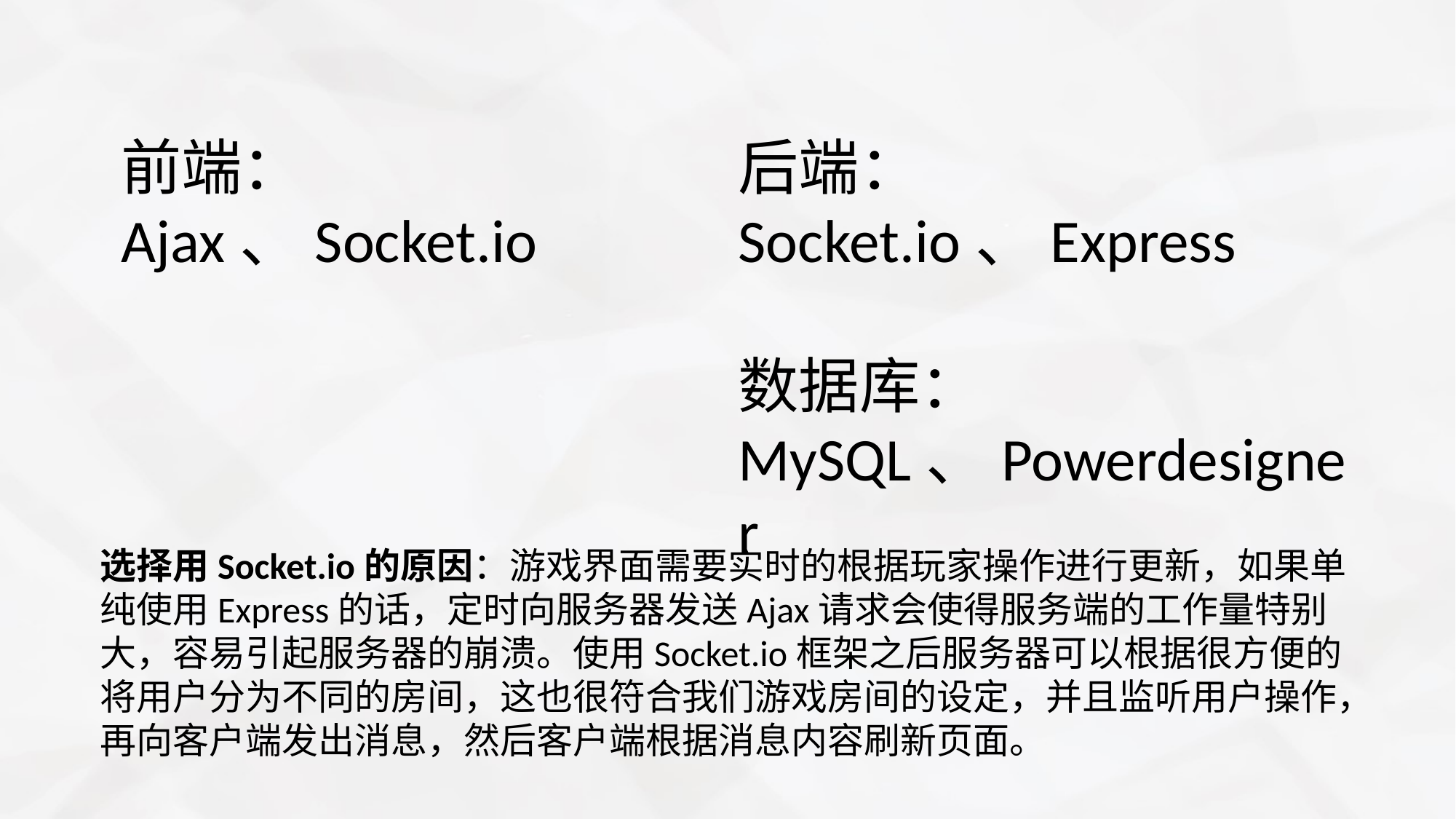

前端：
Ajax、Socket.io
后端：
Socket.io、Express

数据库：
MySQL、Powerdesigner
选择用Socket.io的原因：游戏界面需要实时的根据玩家操作进行更新，如果单纯使用Express的话，定时向服务器发送Ajax请求会使得服务端的工作量特别大，容易引起服务器的崩溃。使用Socket.io框架之后服务器可以根据很方便的将用户分为不同的房间，这也很符合我们游戏房间的设定，并且监听用户操作，再向客户端发出消息，然后客户端根据消息内容刷新页面。